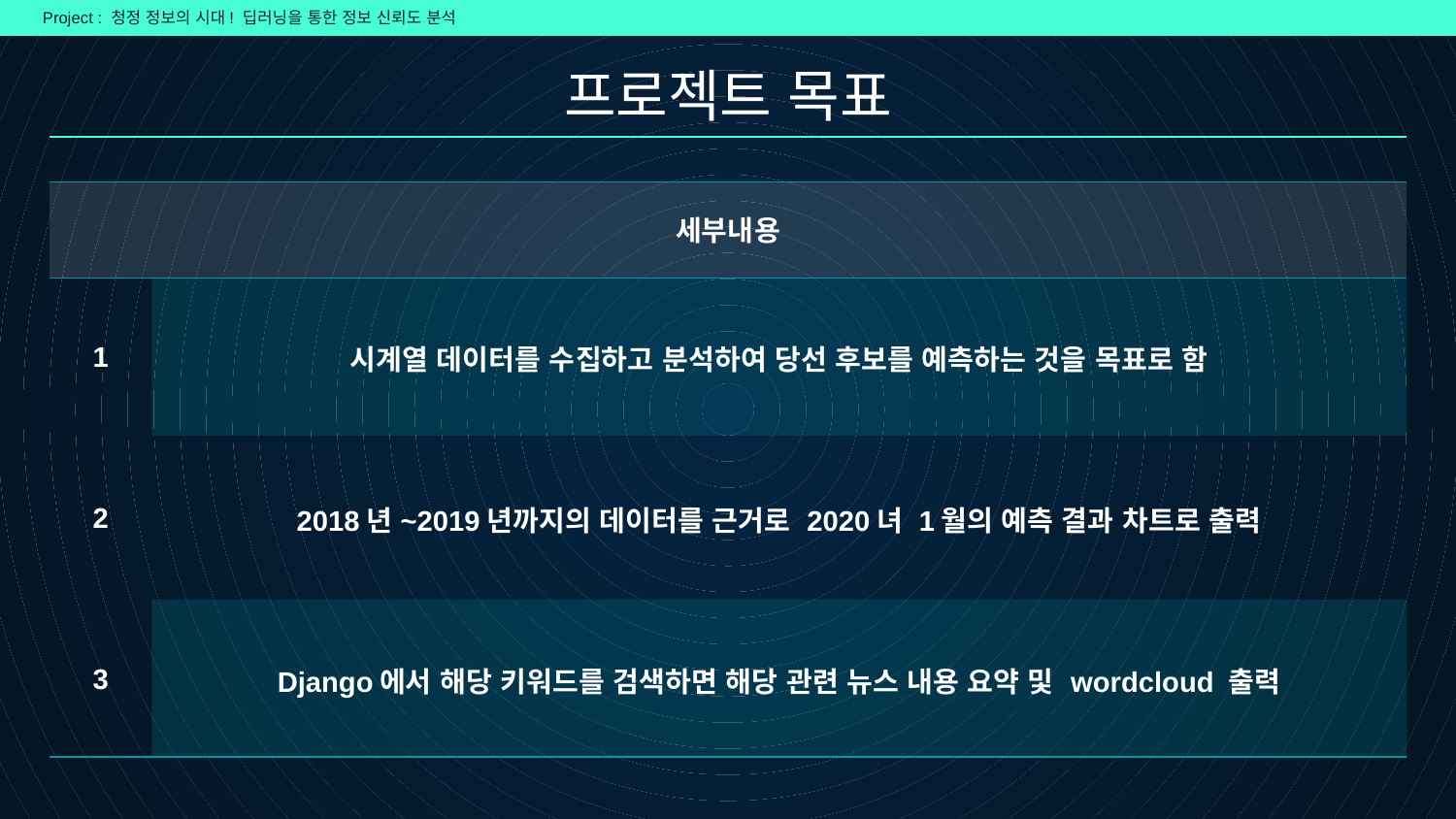

Project : 청정 정보의 시대! 딥러닝을 통한 정보 신뢰도 분석
# 프로젝트 목표
| 세부내용 |  |
| --- | --- |
| 1 | 시계열 데이터를 수집하고 분석하여 당선 후보를 예측하는 것을 목표로 함 |
| 2 | 2018년~2019년까지의 데이터를 근거로 2020녀 1월의 예측 결과 차트로 출력 |
| 3 | Django에서 해당 키워드를 검색하면 해당 관련 뉴스 내용 요약 및 wordcloud 출력 |